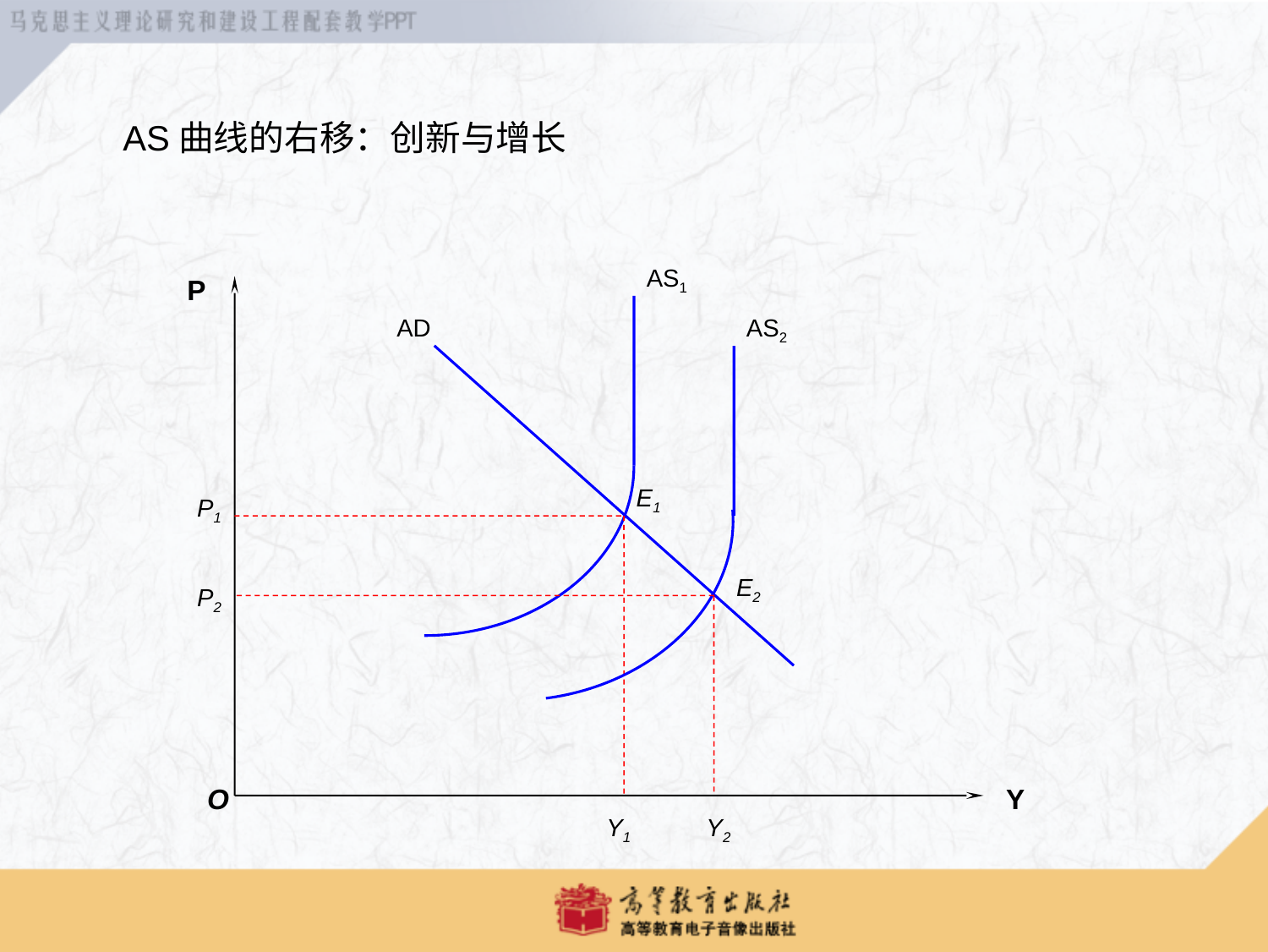

# AS曲线的右移：创新与增长
AS1
P

AD
AS2

E1
P1

E2
P2

O
Y

Y1
Y2
50